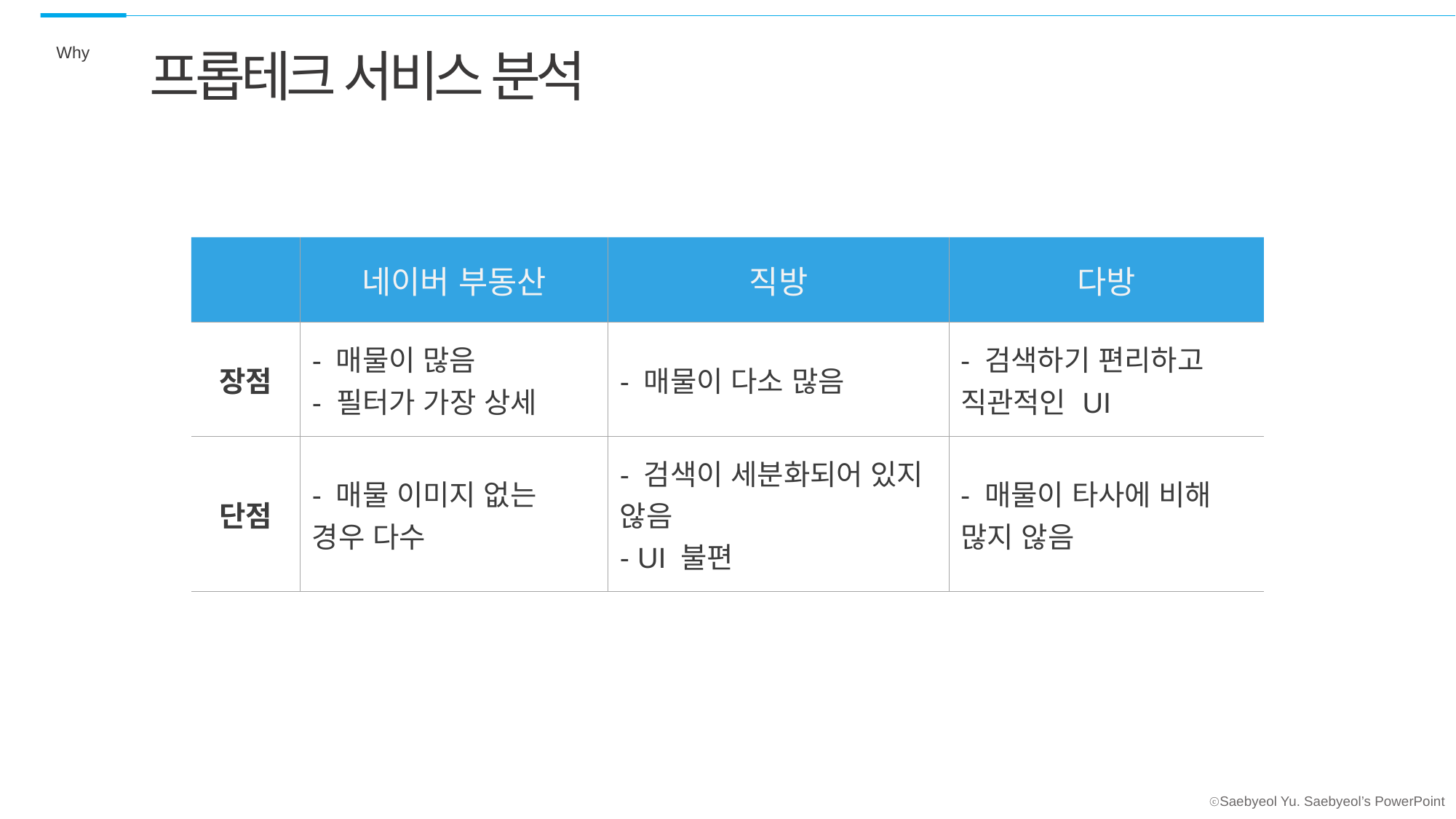

Why
프롭테크 서비스 분석
|  | 네이버 부동산 | 직방 | 다방 |
| --- | --- | --- | --- |
| 장점 | - 매물이 많음 - 필터가 가장 상세 | - 매물이 다소 많음 | - 검색하기 편리하고 직관적인 UI |
| 단점 | - 매물 이미지 없는 경우 다수 | - 검색이 세분화되어 있지 않음 - UI 불편 | - 매물이 타사에 비해 많지 않음 |